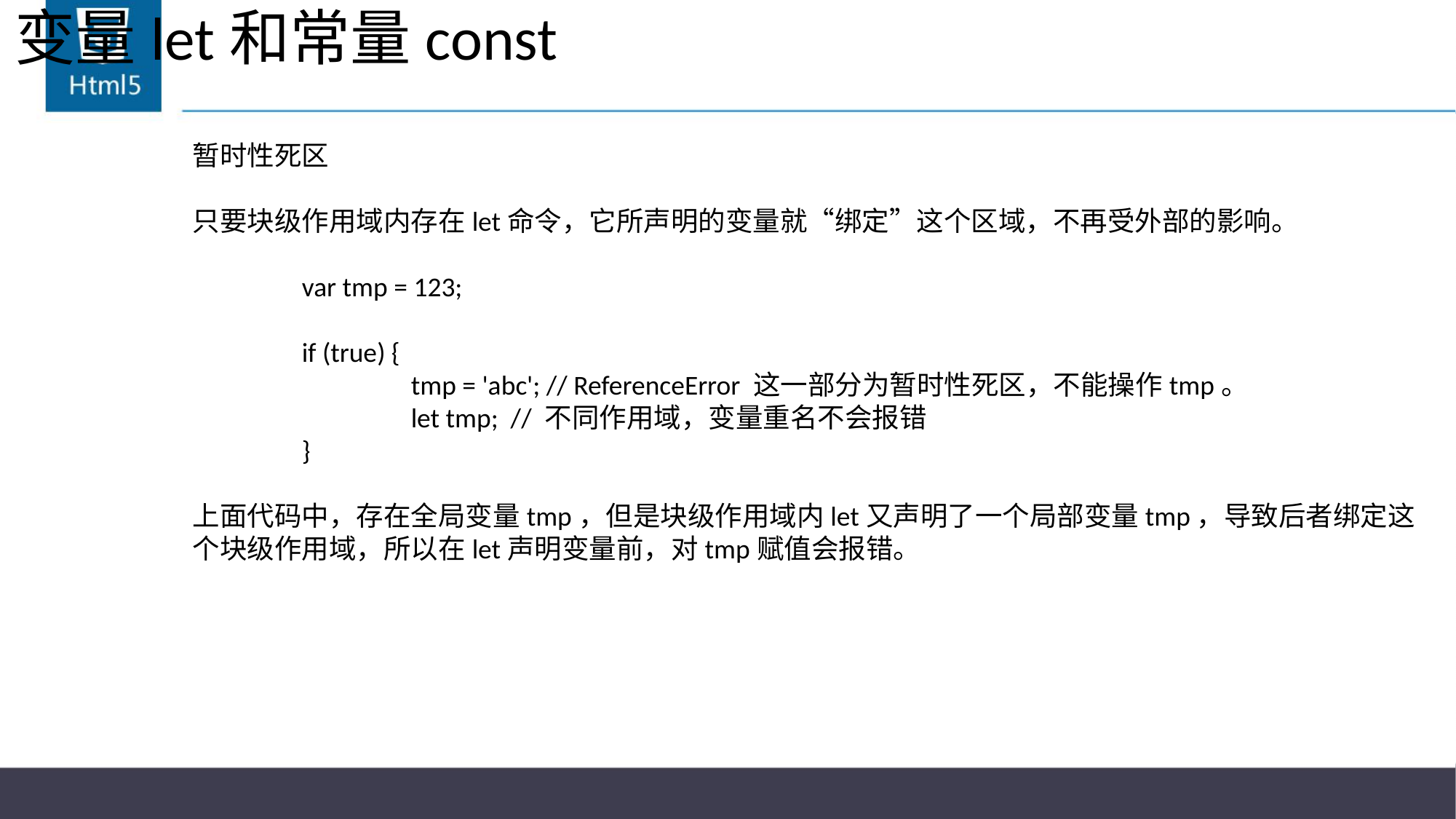

# 变量let和常量const
暂时性死区

只要块级作用域内存在let命令，它所声明的变量就“绑定”这个区域，不再受外部的影响。

	var tmp = 123;

	if (true) {
		tmp = 'abc'; // ReferenceError 这一部分为暂时性死区，不能操作tmp。
		let tmp;  // 不同作用域，变量重名不会报错
	}

上面代码中，存在全局变量tmp，但是块级作用域内let又声明了一个局部变量tmp，导致后者绑定这个块级作用域，所以在let声明变量前，对tmp赋值会报错。